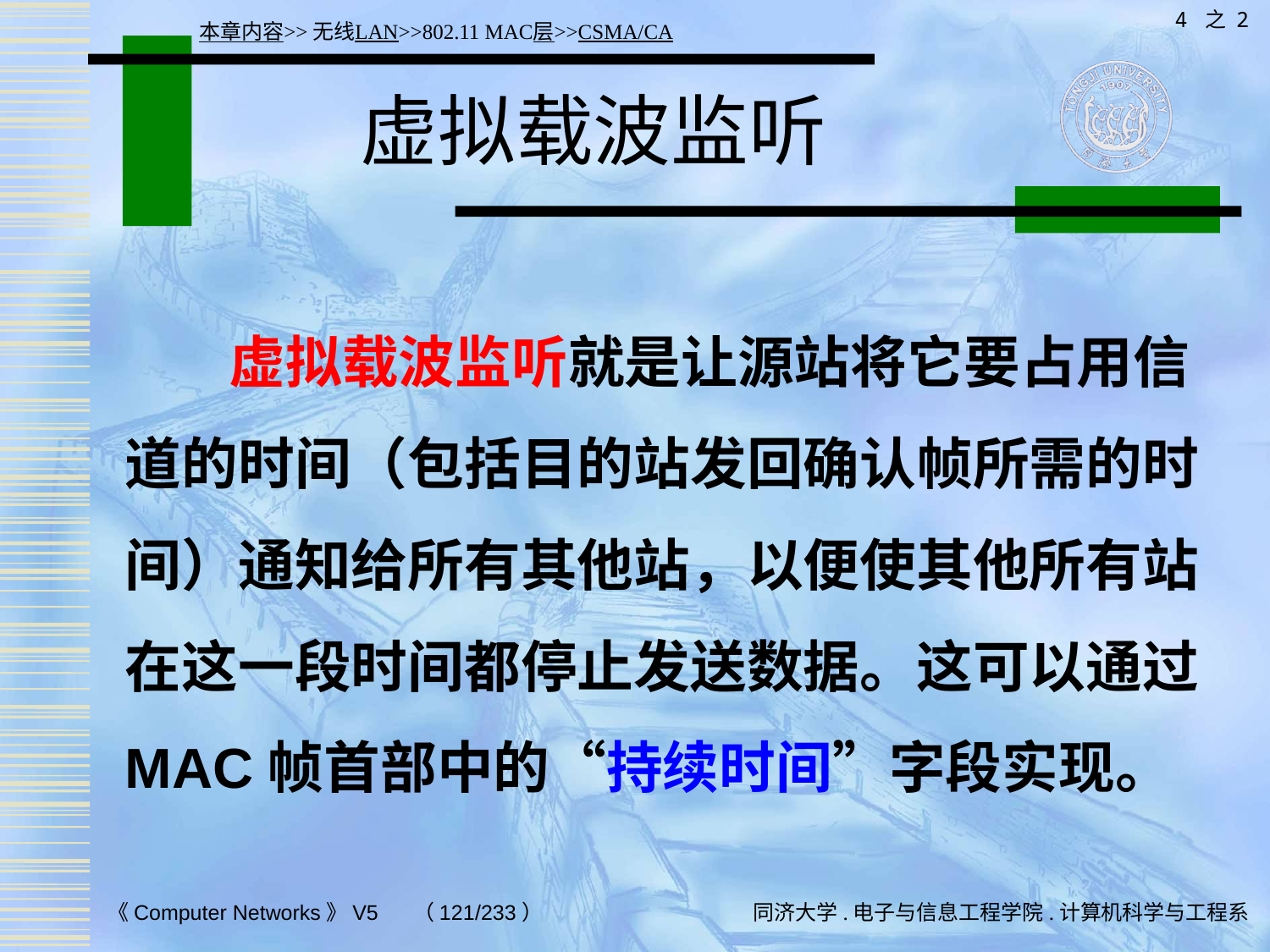

4 之 2
本章内容>>无线LAN>>802.11 MAC层>>CSMA/CA
# 虚拟载波监听
       虚拟载波监听就是让源站将它要占用信道的时间（包括目的站发回确认帧所需的时间）通知给所有其他站，以便使其他所有站在这一段时间都停止发送数据。这可以通过MAC帧首部中的“持续时间”字段实现。